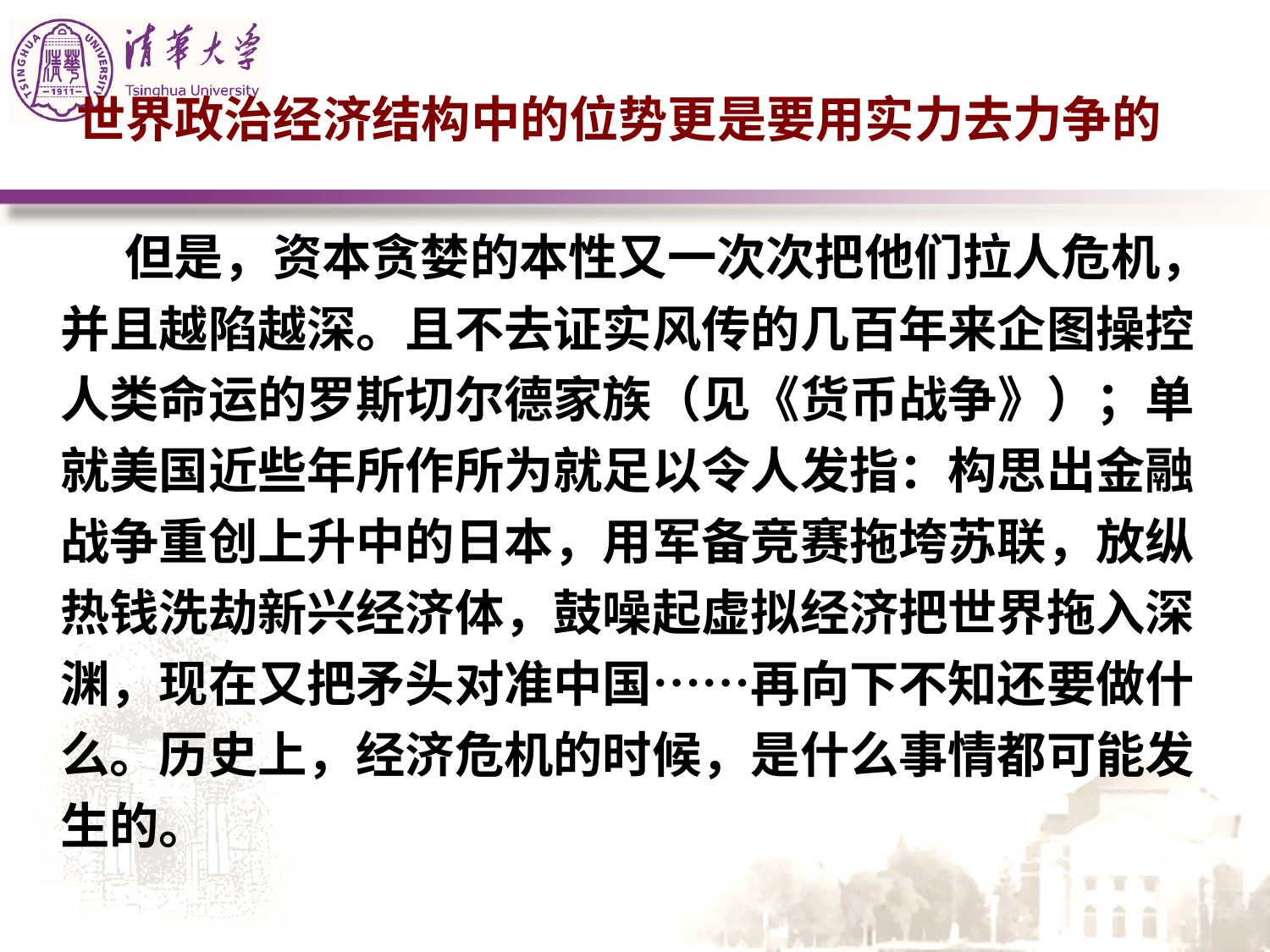

# 世界政治经济结构中的位势更是要用实力去力争的
但是，资本贪婪的本性又一次次把他们拉人危机，并且越陷越深。且不去证实风传的几百年来企图操控人类命运的罗斯切尔德家族（见《货币战争》）；单就美国近些年所作所为就足以令人发指：构思出金融战争重创上升中的日本，用军备竞赛拖垮苏联，放纵热钱洗劫新兴经济体，鼓噪起虚拟经济把世界拖入深渊，现在又把矛头对准中国……再向下不知还要做什么。历史上，经济危机的时候，是什么事情都可能发生的。